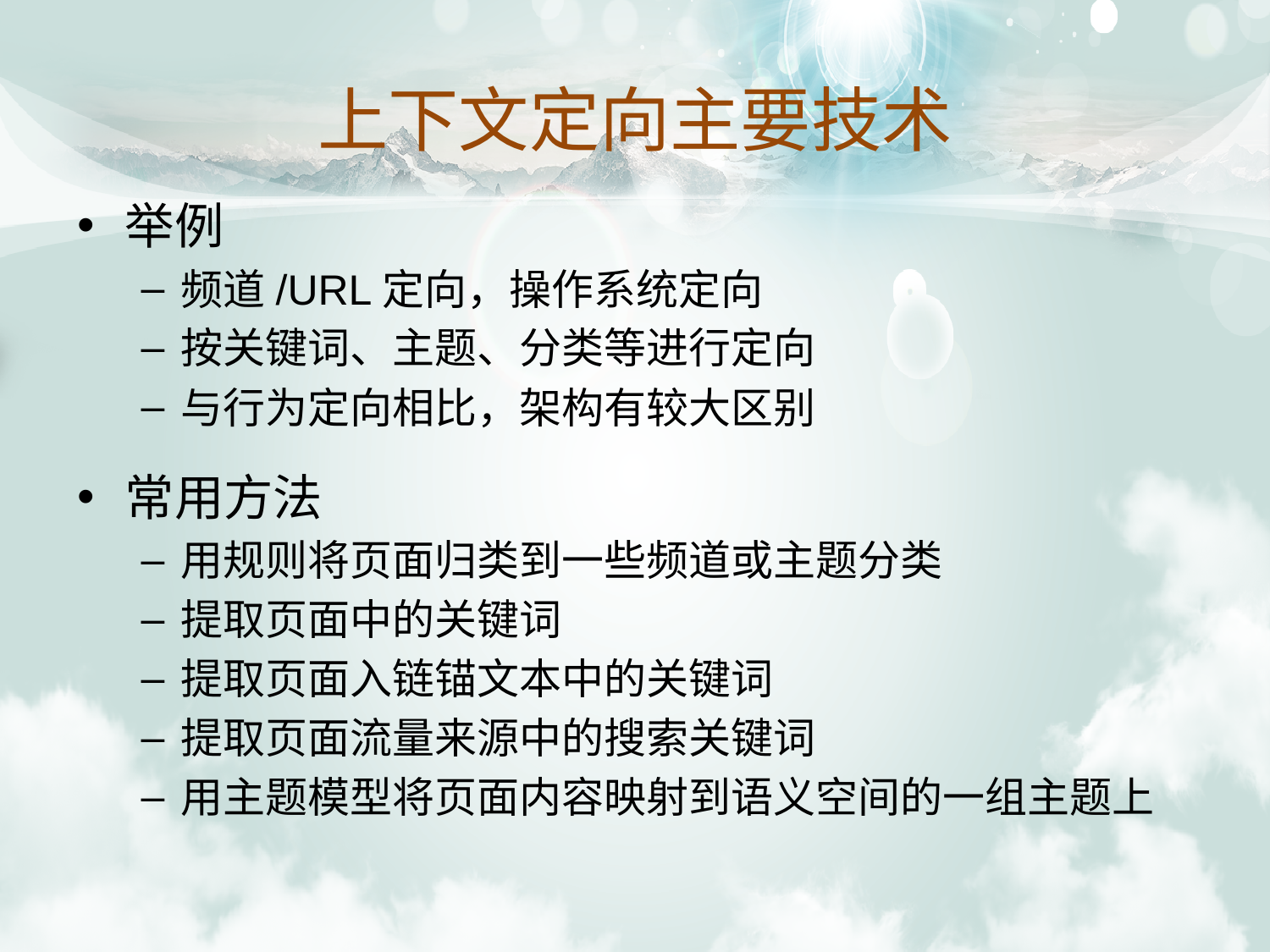

# 上下文定向主要技术
举例
频道/URL定向，操作系统定向
按关键词、主题、分类等进行定向
与行为定向相比，架构有较大区别

常用方法
用规则将页面归类到一些频道或主题分类
提取页面中的关键词
提取页面入链锚文本中的关键词
提取页面流量来源中的搜索关键词
用主题模型将页面内容映射到语义空间的一组主题上